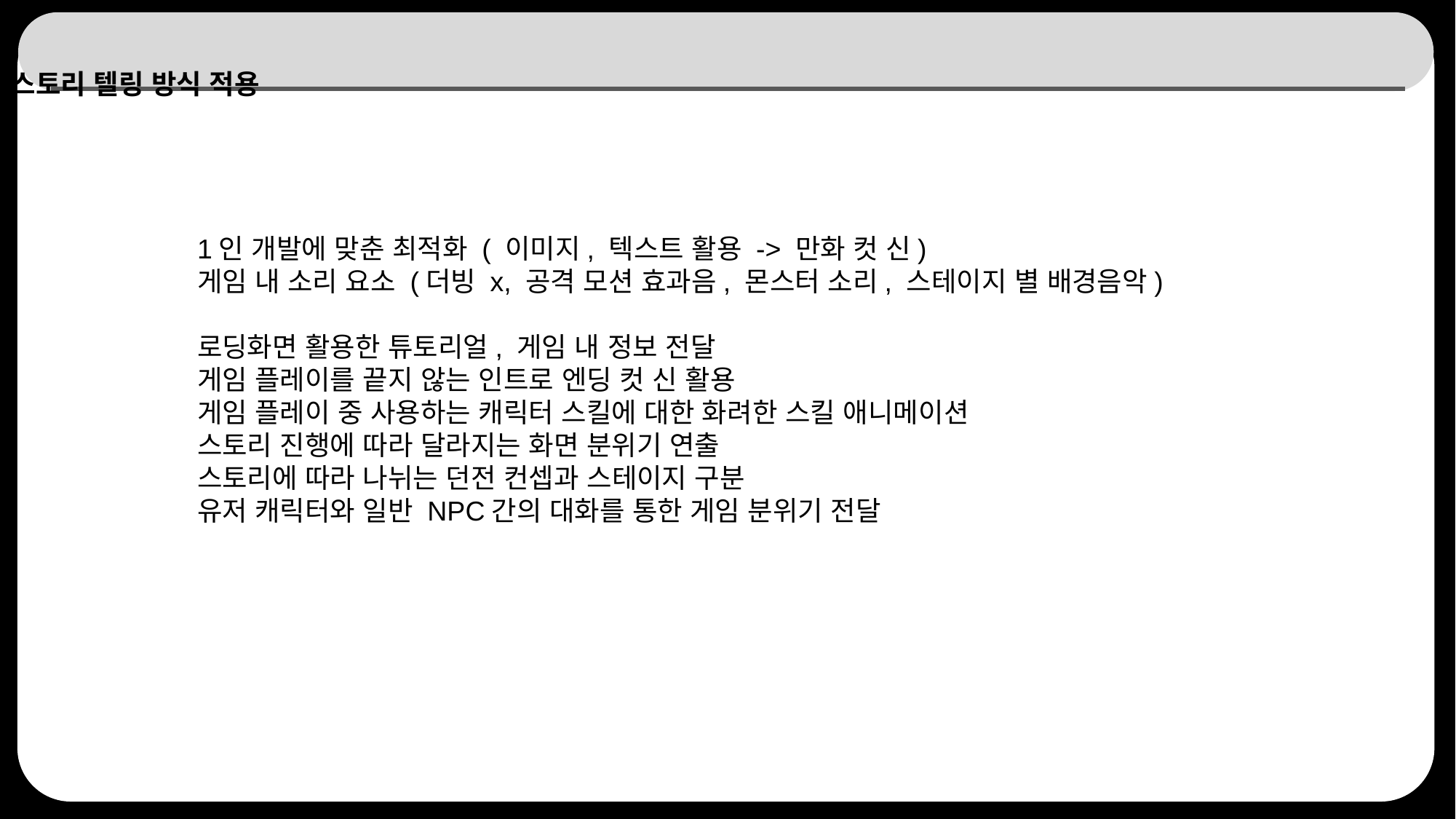

# 스토리 텔링 방식 적용
1인 개발에 맞춘 최적화 ( 이미지, 텍스트 활용 -> 만화 컷 신)
게임 내 소리 요소 (더빙 x, 공격 모션 효과음, 몬스터 소리, 스테이지 별 배경음악)

로딩화면 활용한 튜토리얼, 게임 내 정보 전달
게임 플레이를 끝지 않는 인트로 엔딩 컷 신 활용
게임 플레이 중 사용하는 캐릭터 스킬에 대한 화려한 스킬 애니메이션
스토리 진행에 따라 달라지는 화면 분위기 연출
스토리에 따라 나뉘는 던전 컨셉과 스테이지 구분
유저 캐릭터와 일반 NPC간의 대화를 통한 게임 분위기 전달

20